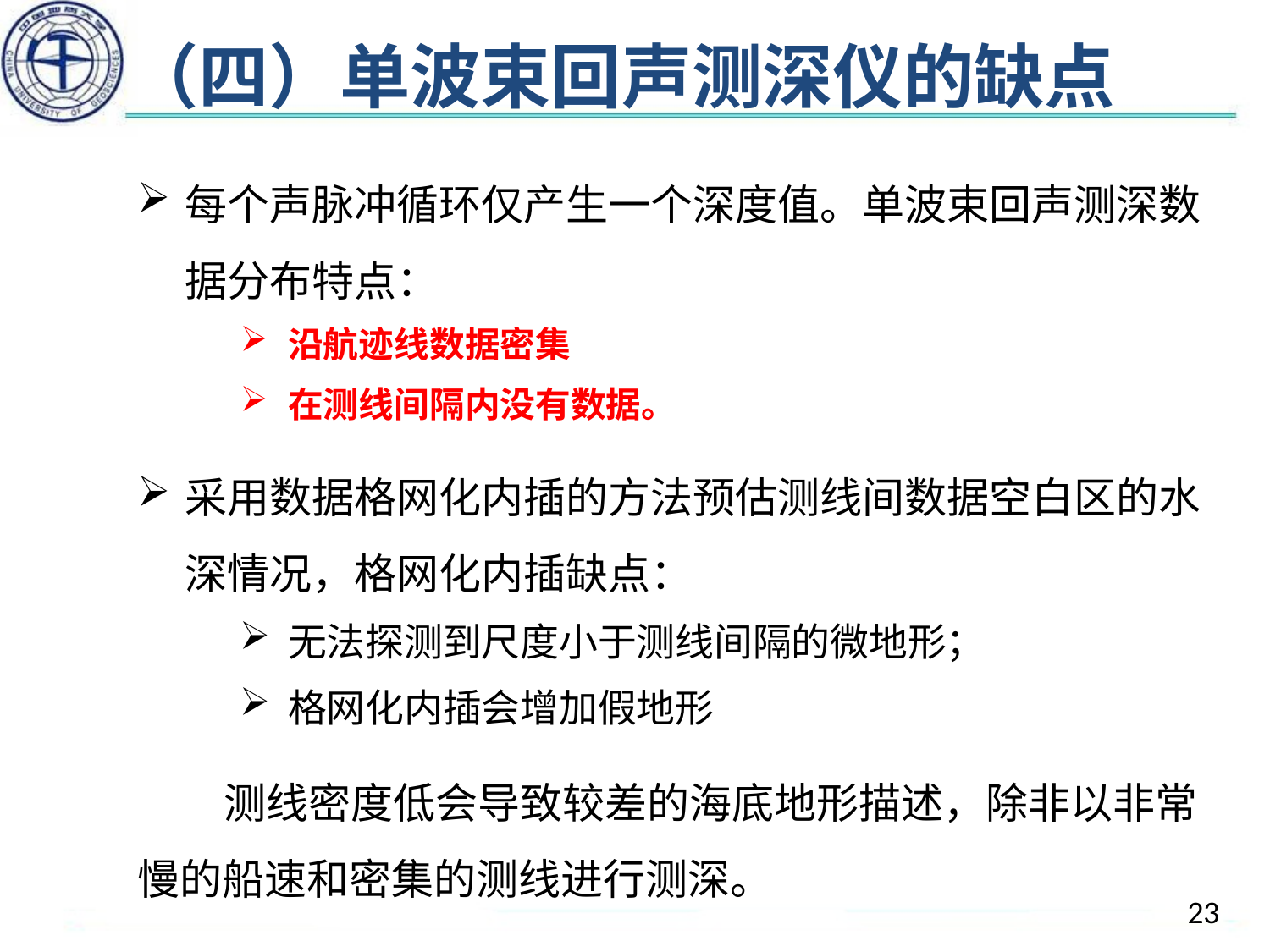

# （四）单波束回声测深仪的缺点
每个声脉冲循环仅产生一个深度值。单波束回声测深数据分布特点：
沿航迹线数据密集
在测线间隔内没有数据。
采用数据格网化内插的方法预估测线间数据空白区的水深情况，格网化内插缺点：
无法探测到尺度小于测线间隔的微地形；
格网化内插会增加假地形
        测线密度低会导致较差的海底地形描述，除非以非常慢的船速和密集的测线进行测深。
23